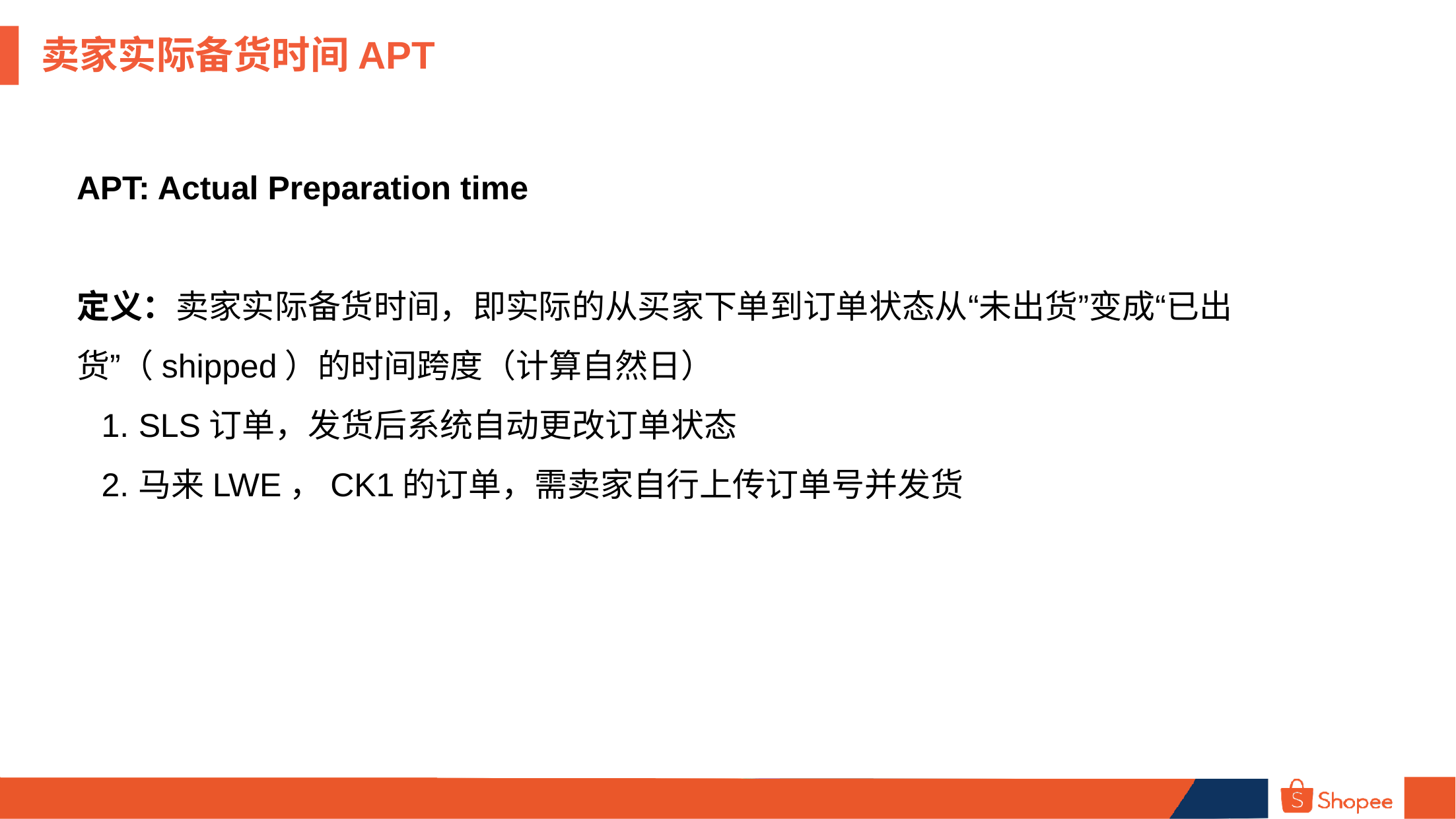

卖家实际备货时间APT
APT: Actual Preparation time

定义：卖家实际备货时间，即实际的从买家下单到订单状态从“未出货”变成“已出货”（shipped）的时间跨度（计算自然日）
SLS订单，发货后系统自动更改订单状态
马来LWE，CK1的订单，需卖家自行上传订单号并发货